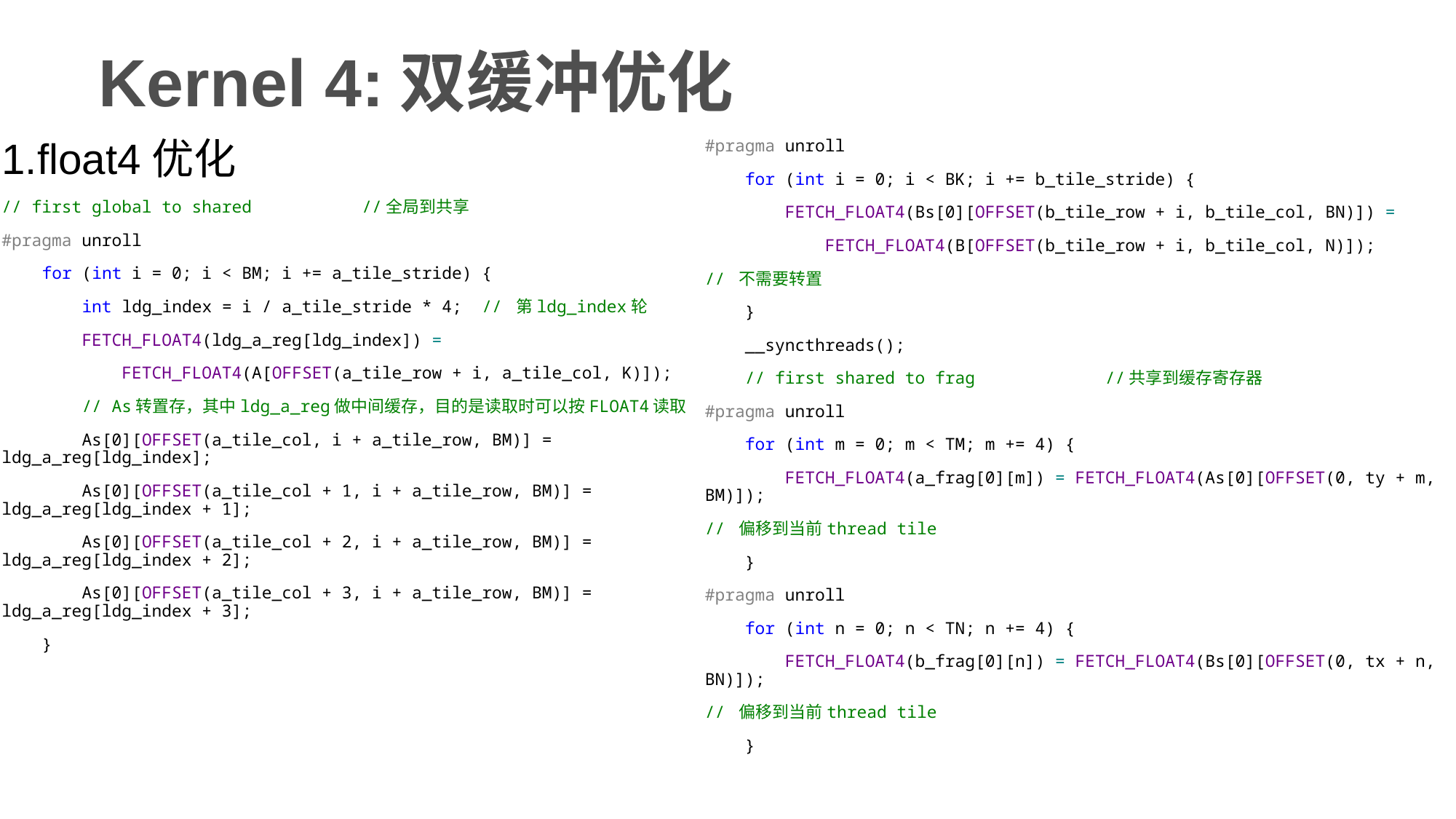

# Kernel 4:双缓冲优化
1.float4优化
// first global to shared           //全局到共享
#pragma unroll
    for (int i = 0; i < BM; i += a_tile_stride) {
        int ldg_index = i / a_tile_stride * 4;  // 第ldg_index轮
        FETCH_FLOAT4(ldg_a_reg[ldg_index]) =
            FETCH_FLOAT4(A[OFFSET(a_tile_row + i, a_tile_col, K)]);
        // As转置存，其中ldg_a_reg做中间缓存，目的是读取时可以按FLOAT4读取
        As[0][OFFSET(a_tile_col, i + a_tile_row, BM)] = ldg_a_reg[ldg_index];
        As[0][OFFSET(a_tile_col + 1, i + a_tile_row, BM)] = ldg_a_reg[ldg_index + 1];
        As[0][OFFSET(a_tile_col + 2, i + a_tile_row, BM)] = ldg_a_reg[ldg_index + 2];
        As[0][OFFSET(a_tile_col + 3, i + a_tile_row, BM)] = ldg_a_reg[ldg_index + 3];
    }
#pragma unroll
    for (int i = 0; i < BK; i += b_tile_stride) {
        FETCH_FLOAT4(Bs[0][OFFSET(b_tile_row + i, b_tile_col, BN)]) =
            FETCH_FLOAT4(B[OFFSET(b_tile_row + i, b_tile_col, N)]);
// 不需要转置
    }
    __syncthreads();
    // first shared to frag             //共享到缓存寄存器
#pragma unroll
    for (int m = 0; m < TM; m += 4) {
        FETCH_FLOAT4(a_frag[0][m]) = FETCH_FLOAT4(As[0][OFFSET(0, ty + m, BM)]);
// 偏移到当前thread tile
    }
#pragma unroll
    for (int n = 0; n < TN; n += 4) {
        FETCH_FLOAT4(b_frag[0][n]) = FETCH_FLOAT4(Bs[0][OFFSET(0, tx + n, BN)]);
// 偏移到当前thread tile
    }